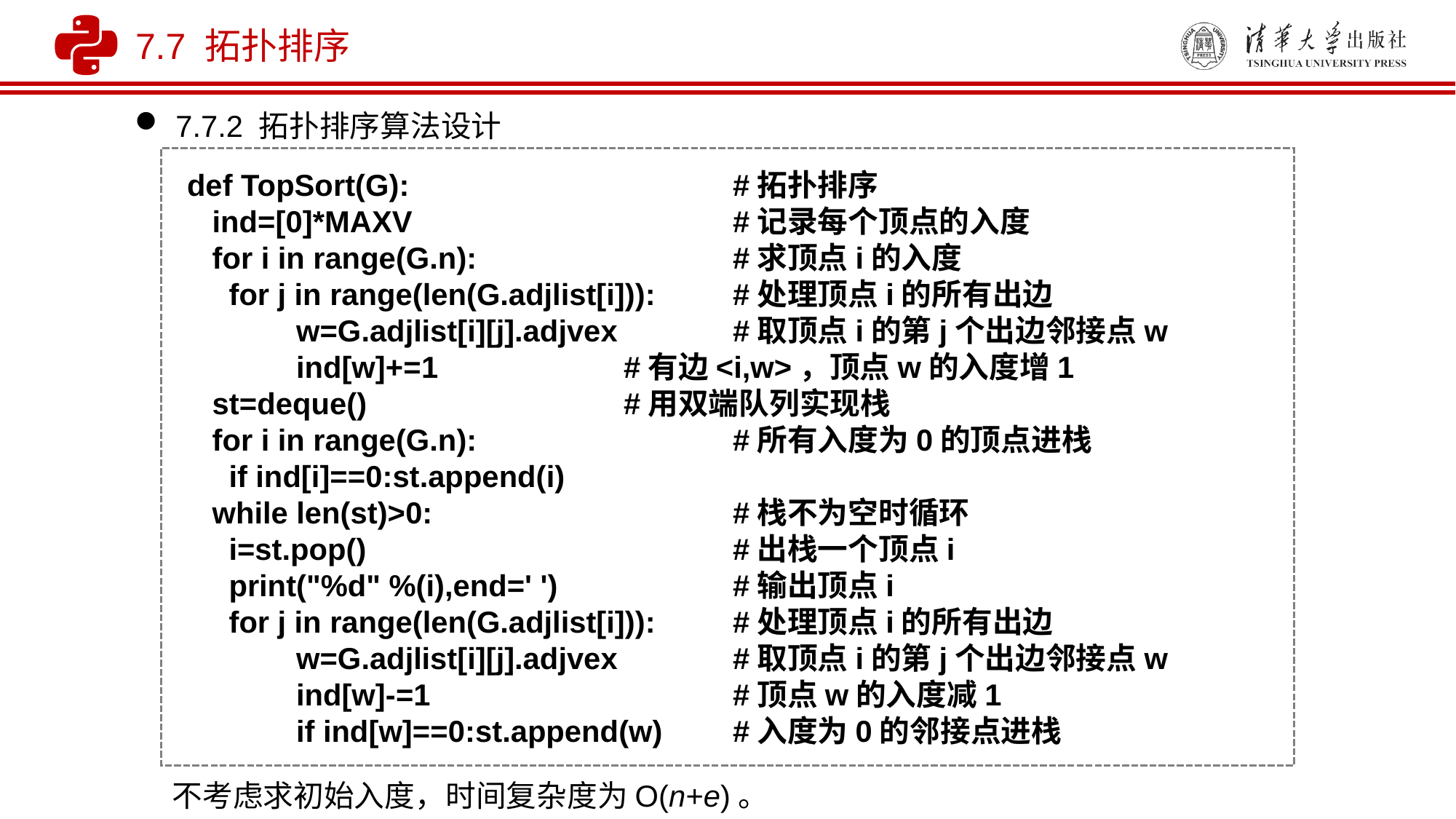

7.7 拓扑排序
7.7.2 拓扑排序算法设计
def TopSort(G):	                 	#拓扑排序
   ind=[0]*MAXV            			#记录每个顶点的入度
   for i in range(G.n):			#求顶点i的入度
     for j in range(len(G.adjlist[i])):  	#处理顶点i的所有出边
      	w=G.adjlist[i][j].adjvex        	#取顶点i的第j个出边邻接点w
        	ind[w]+=1               	#有边<i,w>，顶点w的入度增1
   st=deque()                         	#用双端队列实现栈
   for i in range(G.n):			#所有入度为0的顶点进栈
     if ind[i]==0:st.append(i)
   while len(st)>0:            		#栈不为空时循环
     i=st.pop()				#出栈一个顶点i
     print("%d" %(i),end=' ')		#输出顶点i
     for j in range(len(G.adjlist[i])):  	#处理顶点i的所有出边
      	w=G.adjlist[i][j].adjvex        	#取顶点i的第j个出边邻接点w
        	ind[w]-=1			#顶点w的入度减1
        	if ind[w]==0:st.append(w)	#入度为0的邻接点进栈
不考虑求初始入度，时间复杂度为O(n+e)。